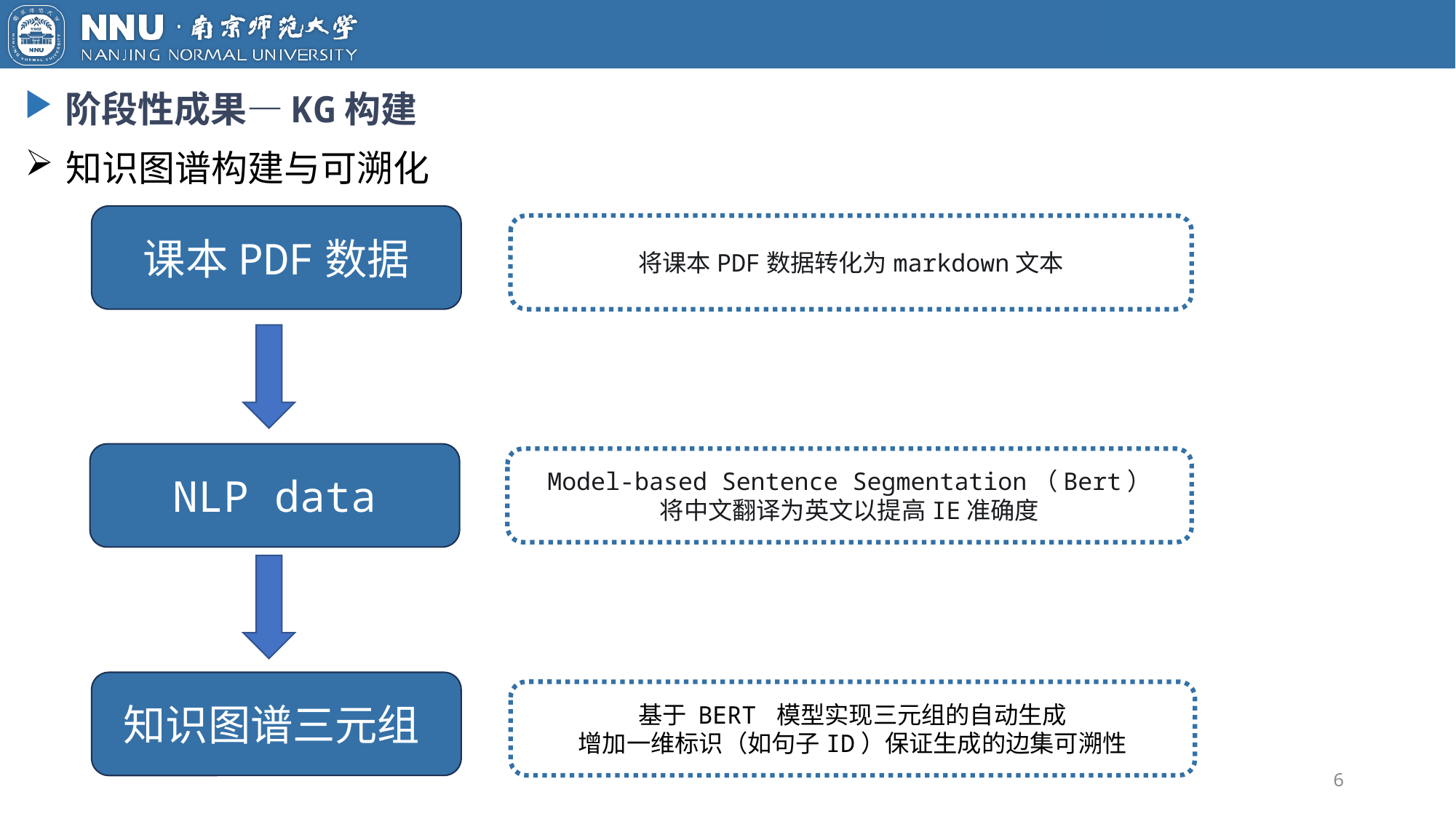

阶段性成果—KG构建

知识图谱构建与可溯化
课本PDF数据

将课本PDF数据转化为markdown文本

NLP data
Model-based Sentence Segmentation（Bert）
将中文翻译为英文以提高IE准确度

知识图谱三元组
基于 BERT 模型实现三元组的自动生成
增加一维标识（如句子ID）保证生成的边集可溯性
6